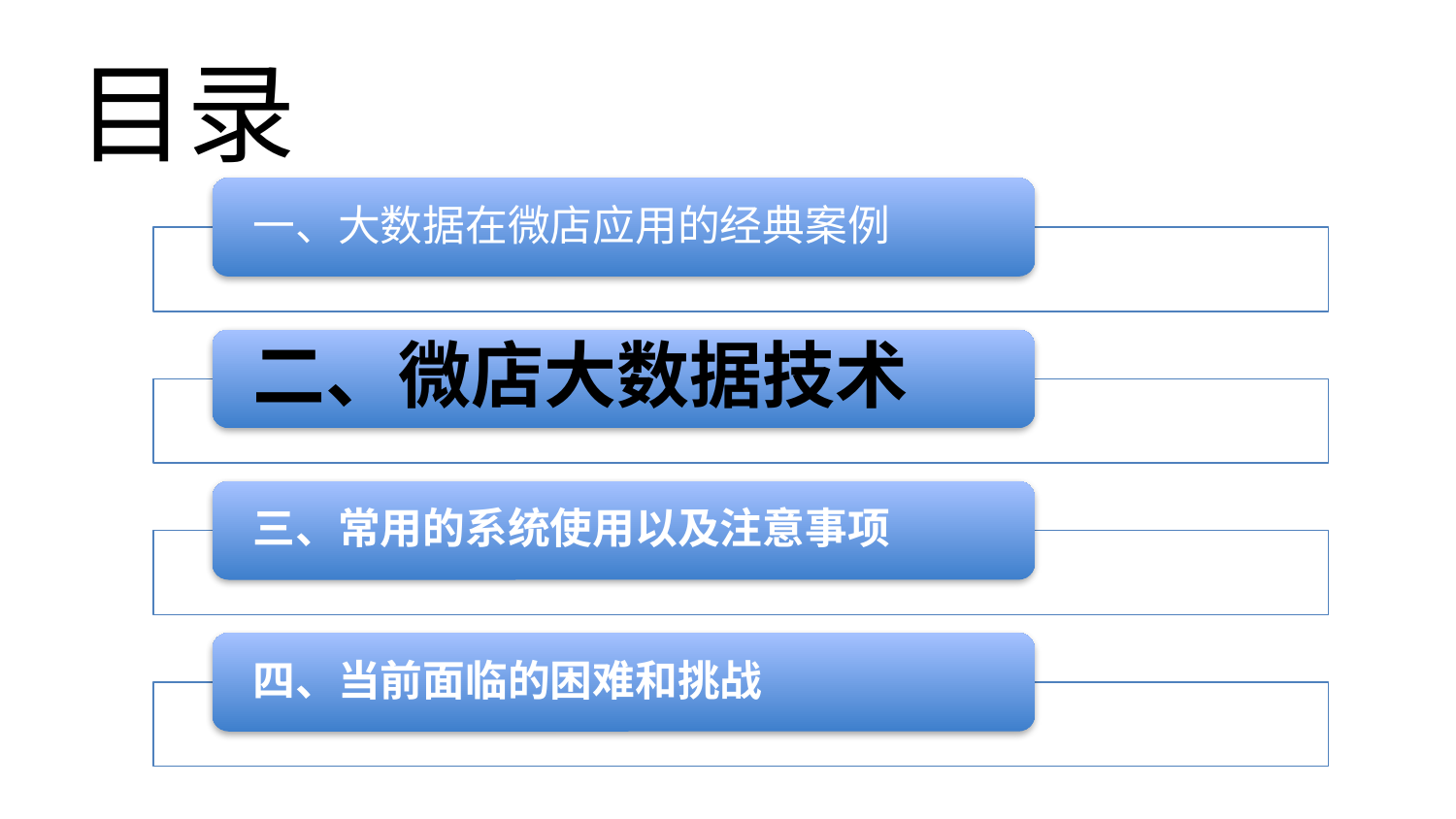

目录
一、大数据在微店应用的经典案例
二、微店大数据技术
三、常用的系统使用以及注意事项
四、当前面临的困难和挑战